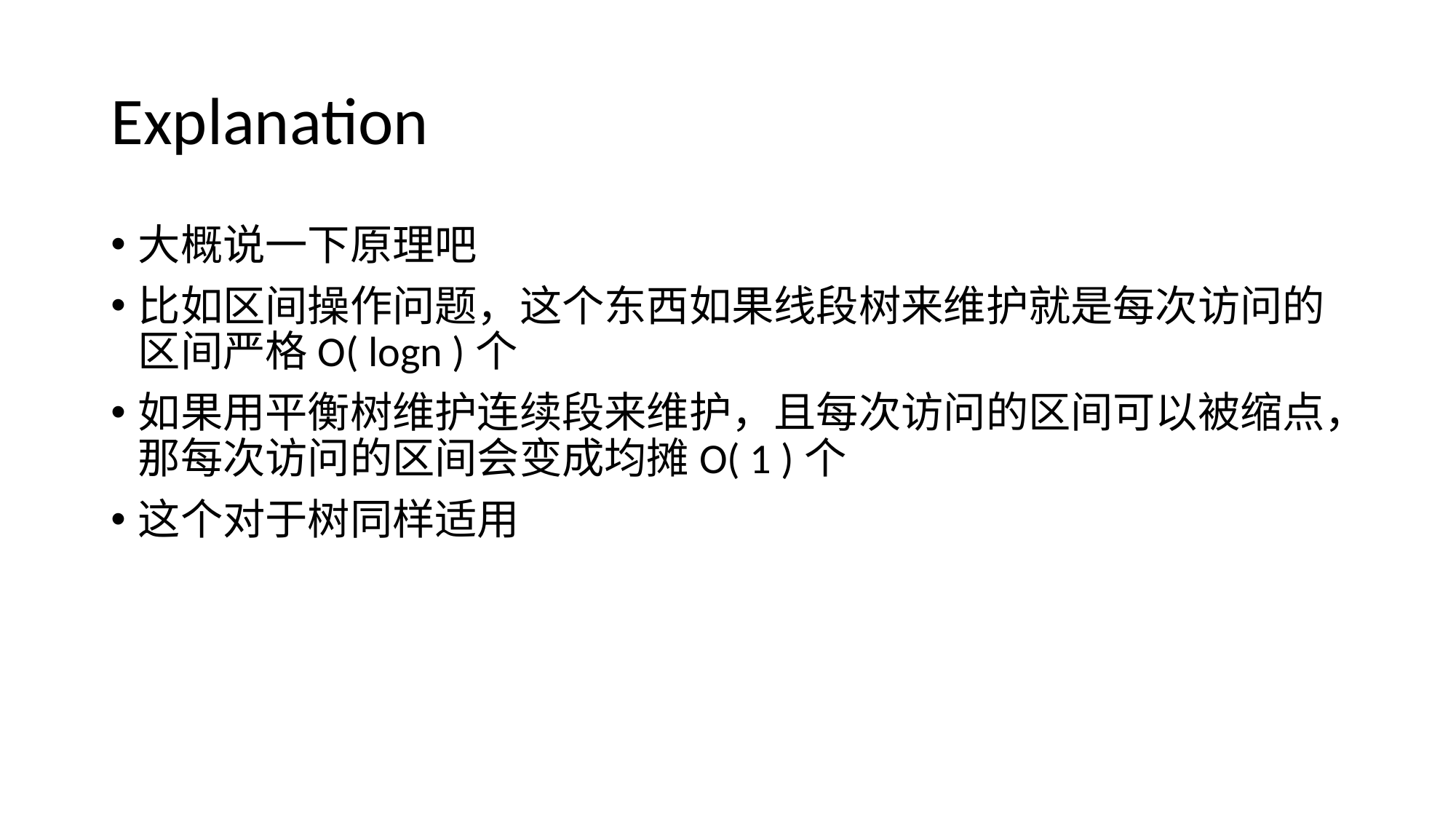

# Explanation
大概说一下原理吧
比如区间操作问题，这个东西如果线段树来维护就是每次访问的区间严格O( logn )个
如果用平衡树维护连续段来维护，且每次访问的区间可以被缩点，那每次访问的区间会变成均摊O( 1 )个
这个对于树同样适用